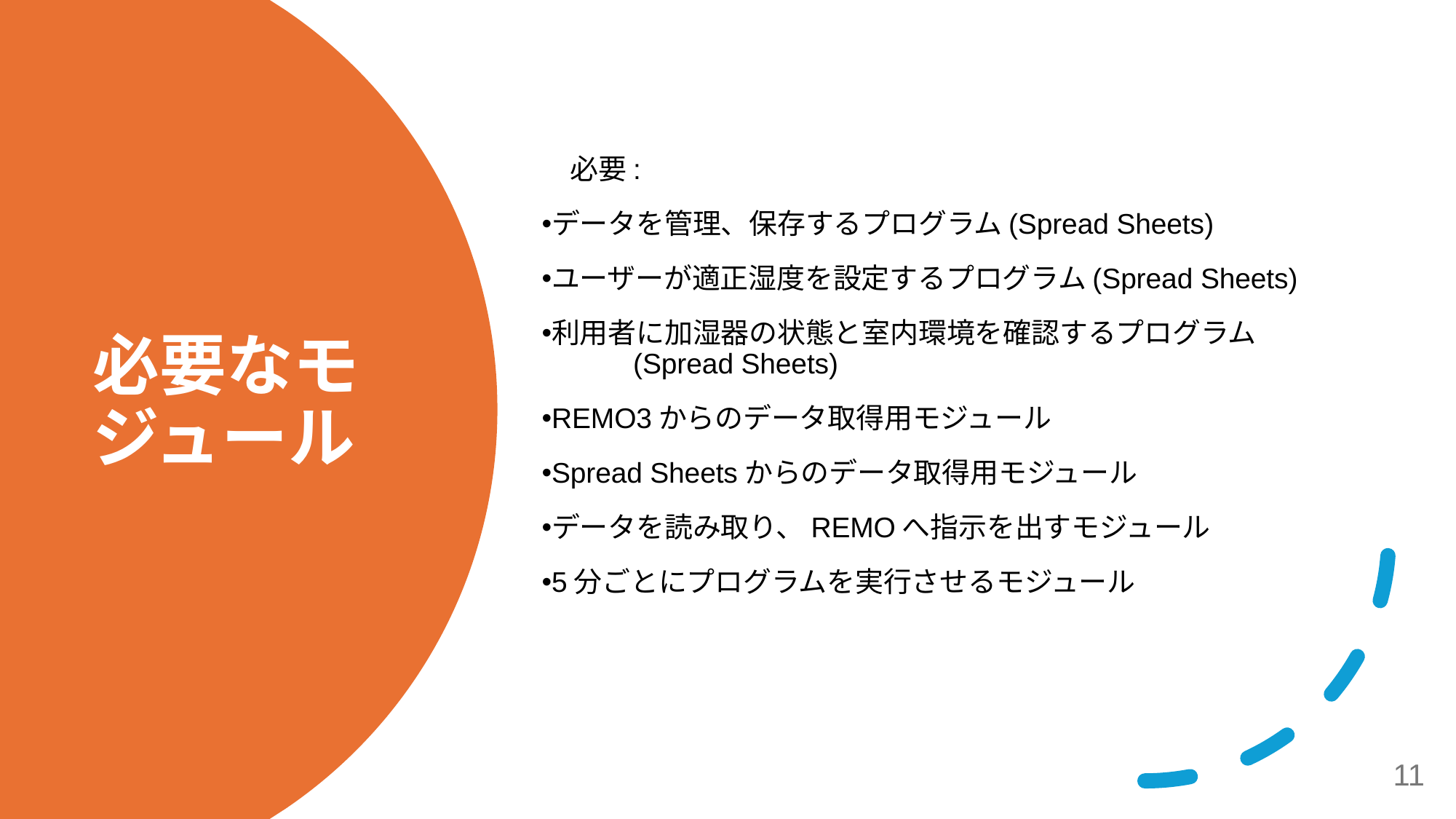

必要:
データを管理、保存するプログラム(Spread Sheets)
ユーザーが適正湿度を設定するプログラム(Spread Sheets)
利用者に加湿器の状態と室内環境を確認するプログラム　　　　　　(Spread Sheets)
REMO3からのデータ取得用モジュール
Spread Sheetsからのデータ取得用モジュール
データを読み取り、REMOへ指示を出すモジュール
5分ごとにプログラムを実行させるモジュール

# 必要なモジュール

11